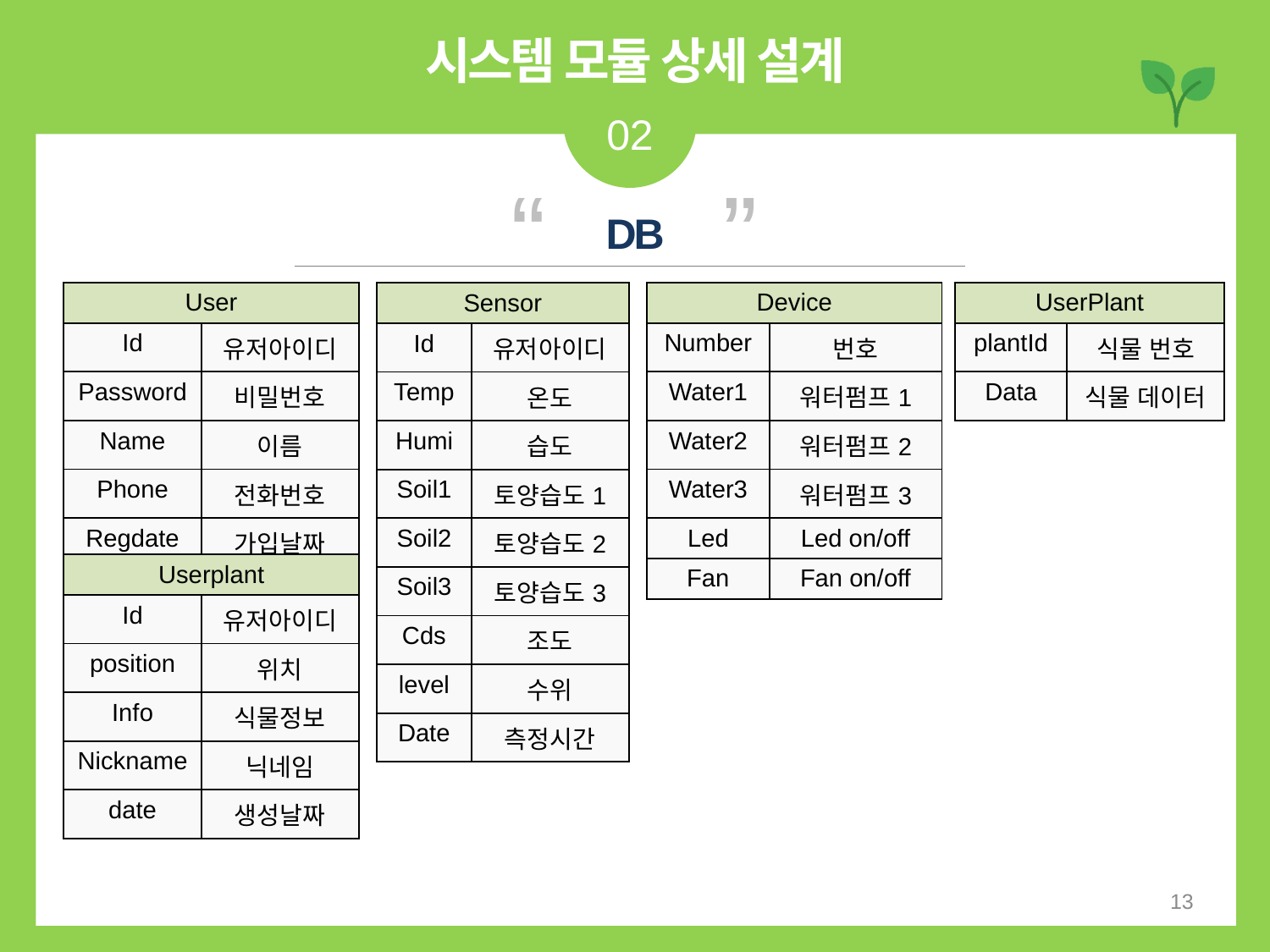

시스템 모듈 상세 설계

02

“      ”
DB
| User |  |
| --- | --- |
| Id | 유저아이디 |
| Password | 비밀번호 |
| Name | 이름 |
| Phone | 전화번호 |
| Regdate | 가입날짜 |
| Device |  |
| --- | --- |
| Number | 번호 |
| Water1 | 워터펌프1 |
| Water2 | 워터펌프2 |
| Water3 | 워터펌프3 |
| Led | Led on/off |
| Fan | Fan on/off |
| UserPlant |  |
| --- | --- |
| plantId | 식물 번호 |
| Data | 식물 데이터 |
| Sensor |  |
| --- | --- |
| Id | 유저아이디 |
| Temp | 온도 |
| Humi | 습도 |
| Soil1 | 토양습도1 |
| Soil2 | 토양습도2 |
| Soil3 | 토양습도3 |
| Cds | 조도 |
| level | 수위 |
| Date | 측정시간 |
| Userplant |  |
| --- | --- |
| Id | 유저아이디 |
| position | 위치 |
| Info | 식물정보 |
| Nickname | 닉네임 |
| date | 생성날짜 |
13